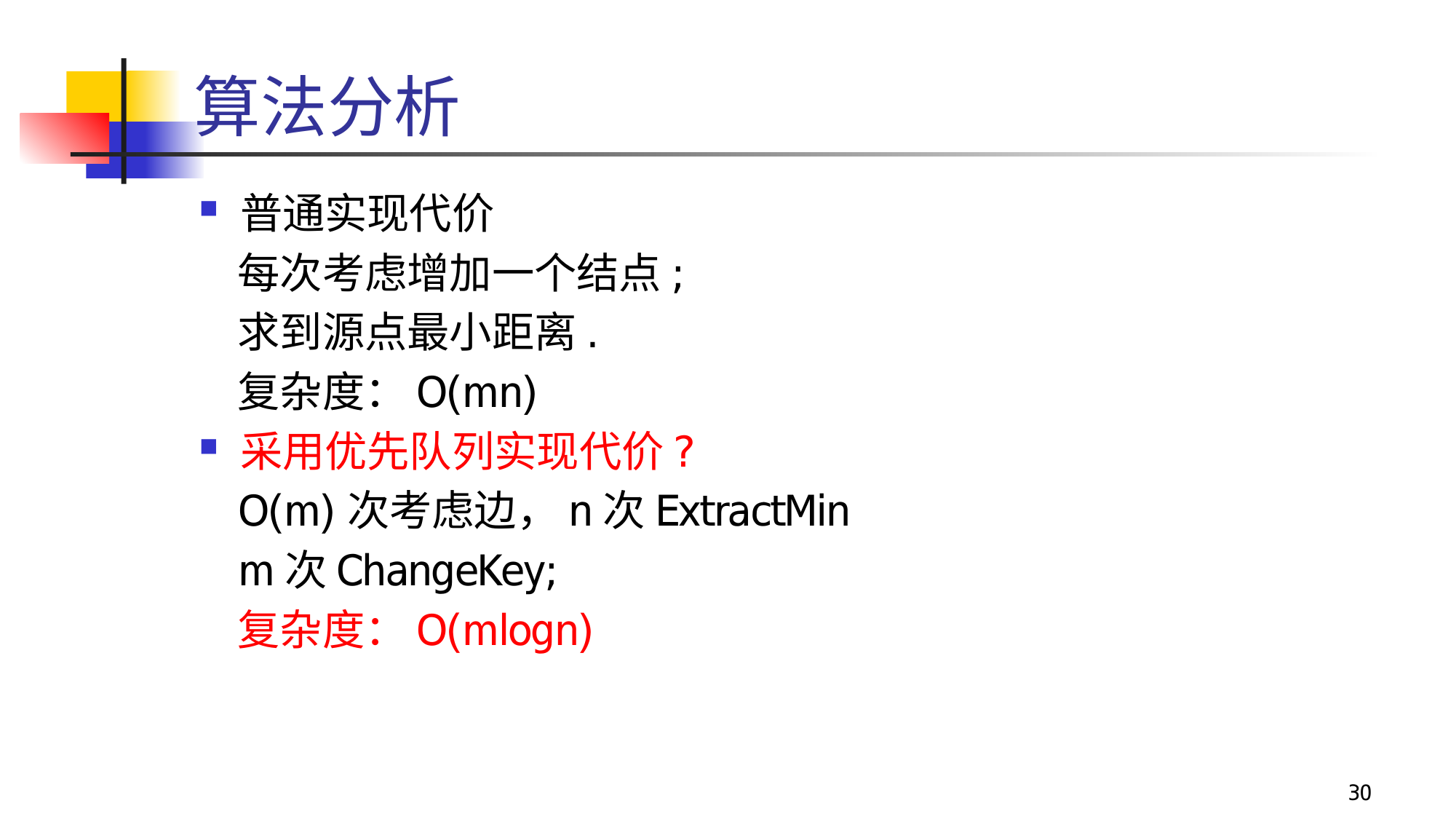

# 算法分析
普通实现代价
   每次考虑增加一个结点;
   求到源点最小距离.
   复杂度：O(mn)
采用优先队列实现代价?
   O(m)次考虑边，n次ExtractMin
   m次ChangeKey;
   复杂度：O(mlogn)
30